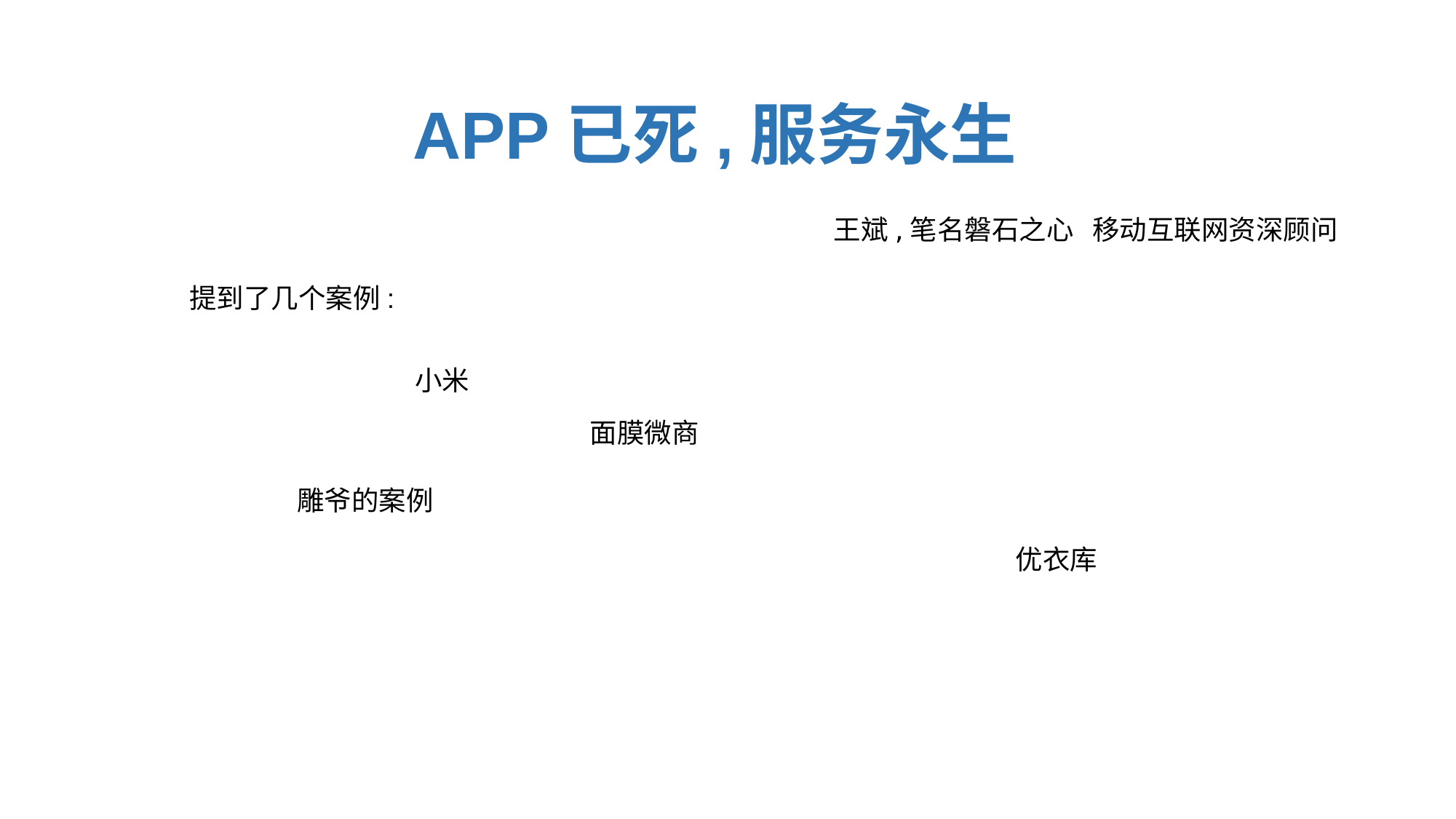

APP已死,服务永生
王斌,笔名磐石之心
移动互联网资深顾问
提到了几个案例:
小米
面膜微商
雕爷的案例
优衣库